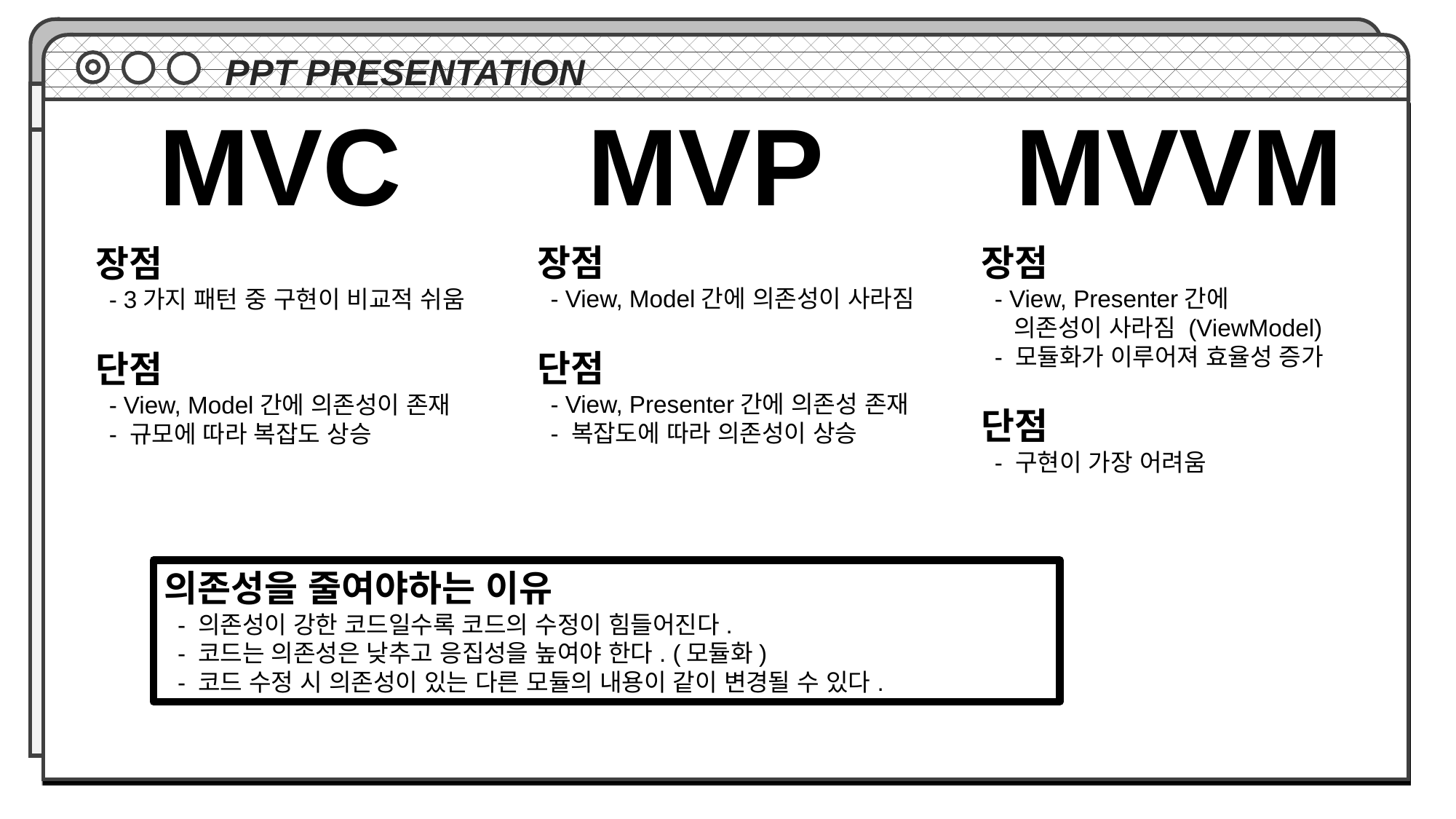

PPT PRESENTATION

MVC
MVP
MVVM

장점
  - View, Model간에 의존성이 사라짐

단점
  - View, Presenter간에 의존성 존재
  - 복잡도에 따라 의존성이 상승

장점
  - View, Presenter간에
    의존성이 사라짐 (ViewModel)
  - 모듈화가 이루어져 효율성 증가

단점
  - 구현이 가장 어려움

장점
  - 3가지 패턴 중 구현이 비교적 쉬움

단점
  - View, Model간에 의존성이 존재
  - 규모에 따라 복잡도 상승

의존성을 줄여야하는 이유
  - 의존성이 강한 코드일수록 코드의 수정이 힘들어진다.
  - 코드는 의존성은 낮추고 응집성을 높여야 한다. (모듈화)
  - 코드 수정 시 의존성이 있는 다른 모듈의 내용이 같이 변경될 수 있다.